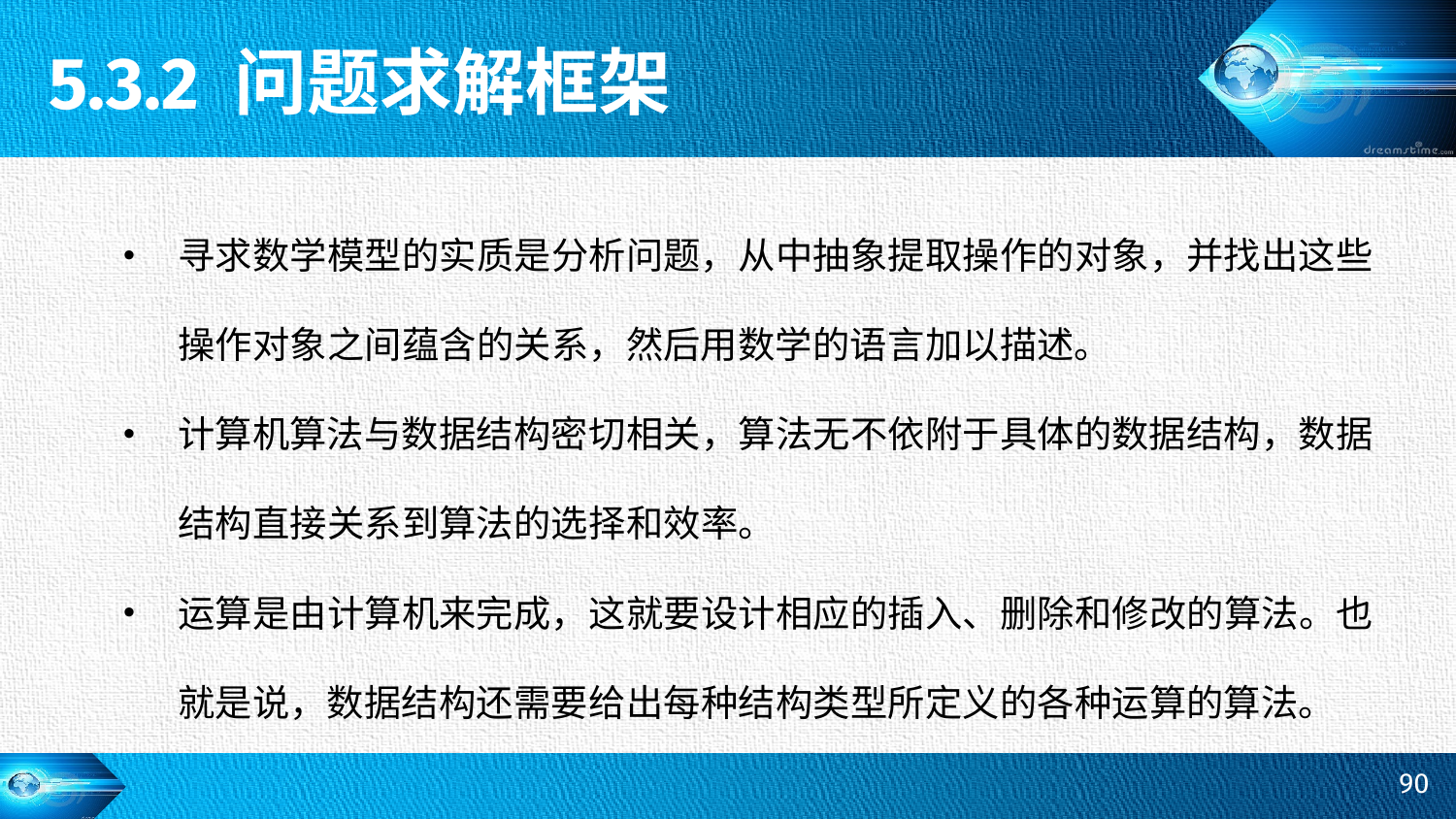

5.3.2 问题求解框架
寻求数学模型的实质是分析问题，从中抽象提取操作的对象，并找出这些操作对象之间蕴含的关系，然后用数学的语言加以描述。
计算机算法与数据结构密切相关，算法无不依附于具体的数据结构，数据结构直接关系到算法的选择和效率。
运算是由计算机来完成，这就要设计相应的插入、删除和修改的算法。也就是说，数据结构还需要给出每种结构类型所定义的各种运算的算法。
90